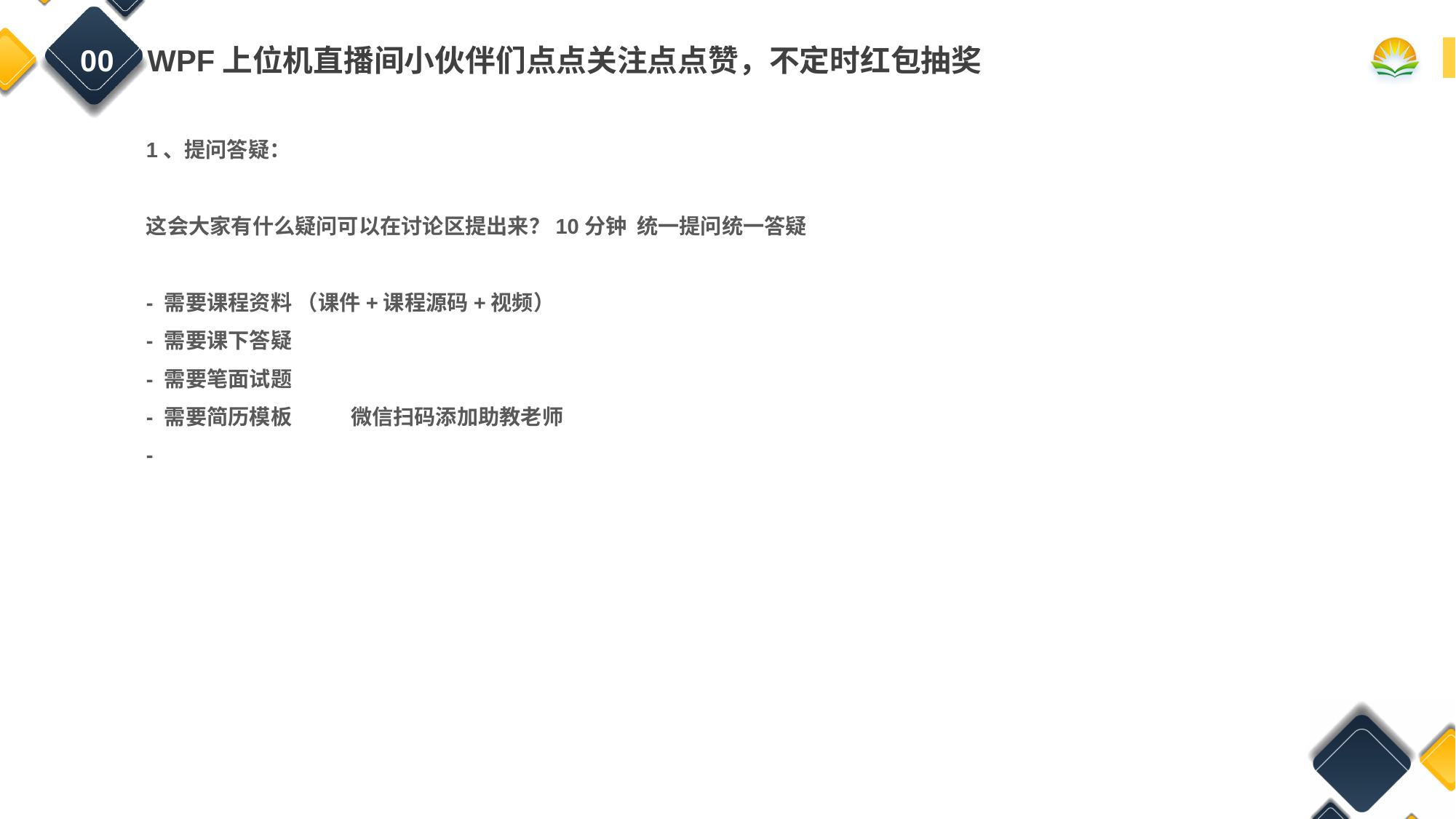

00    WPF上位机直播间小伙伴们点点关注点点赞，不定时红包抽奖
1、提问答疑：

这会大家有什么疑问可以在讨论区提出来？10分钟  统一提问统一答疑

- 需要课程资料 （课件+课程源码+视频）
- 需要课下答疑
- 需要笔面试题
- 需要简历模板            微信扫码添加助教老师
-